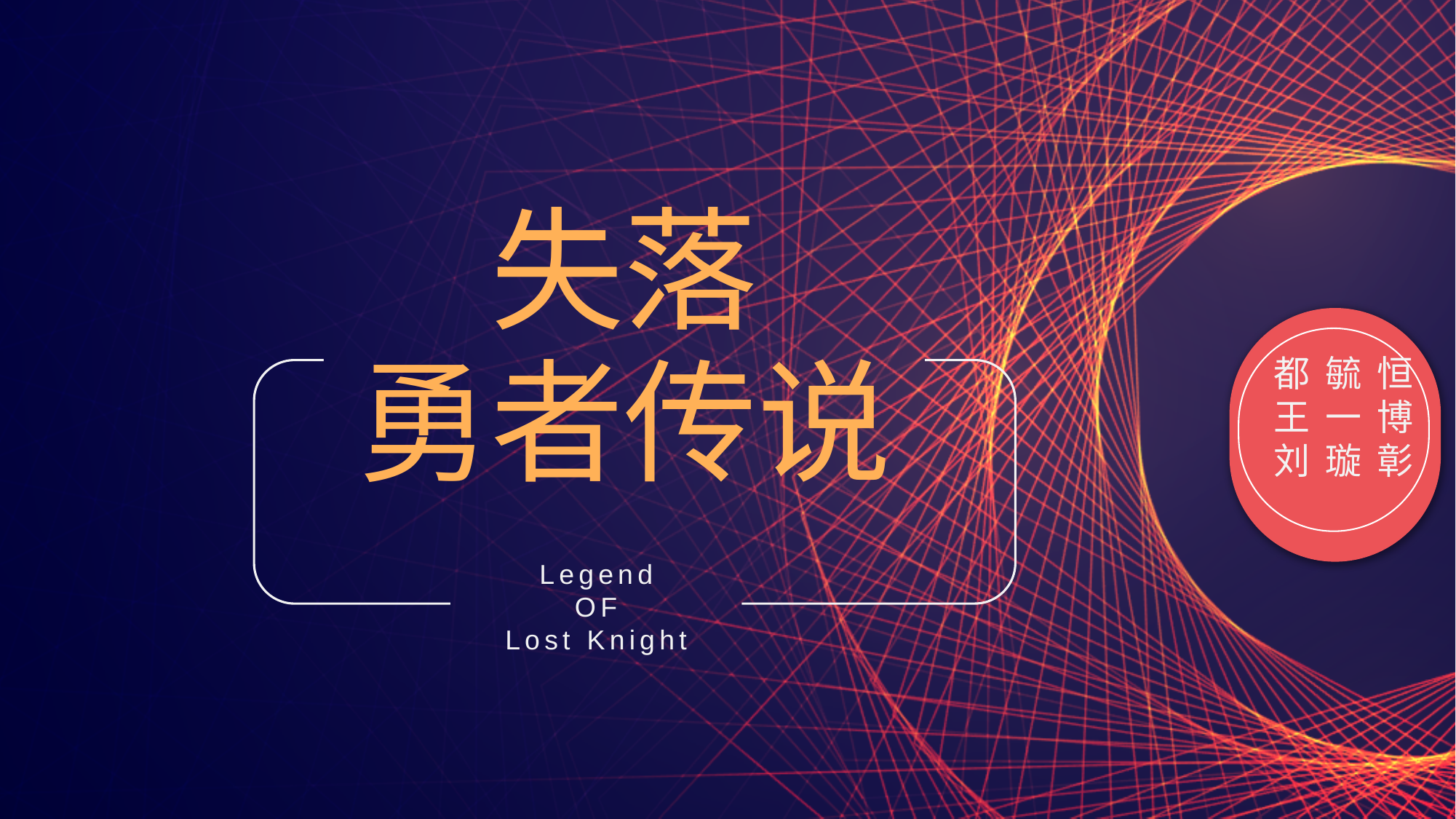

失落
勇者传说

都毓恒
王一博
刘璇彰

Legend
OF
Lost Knight